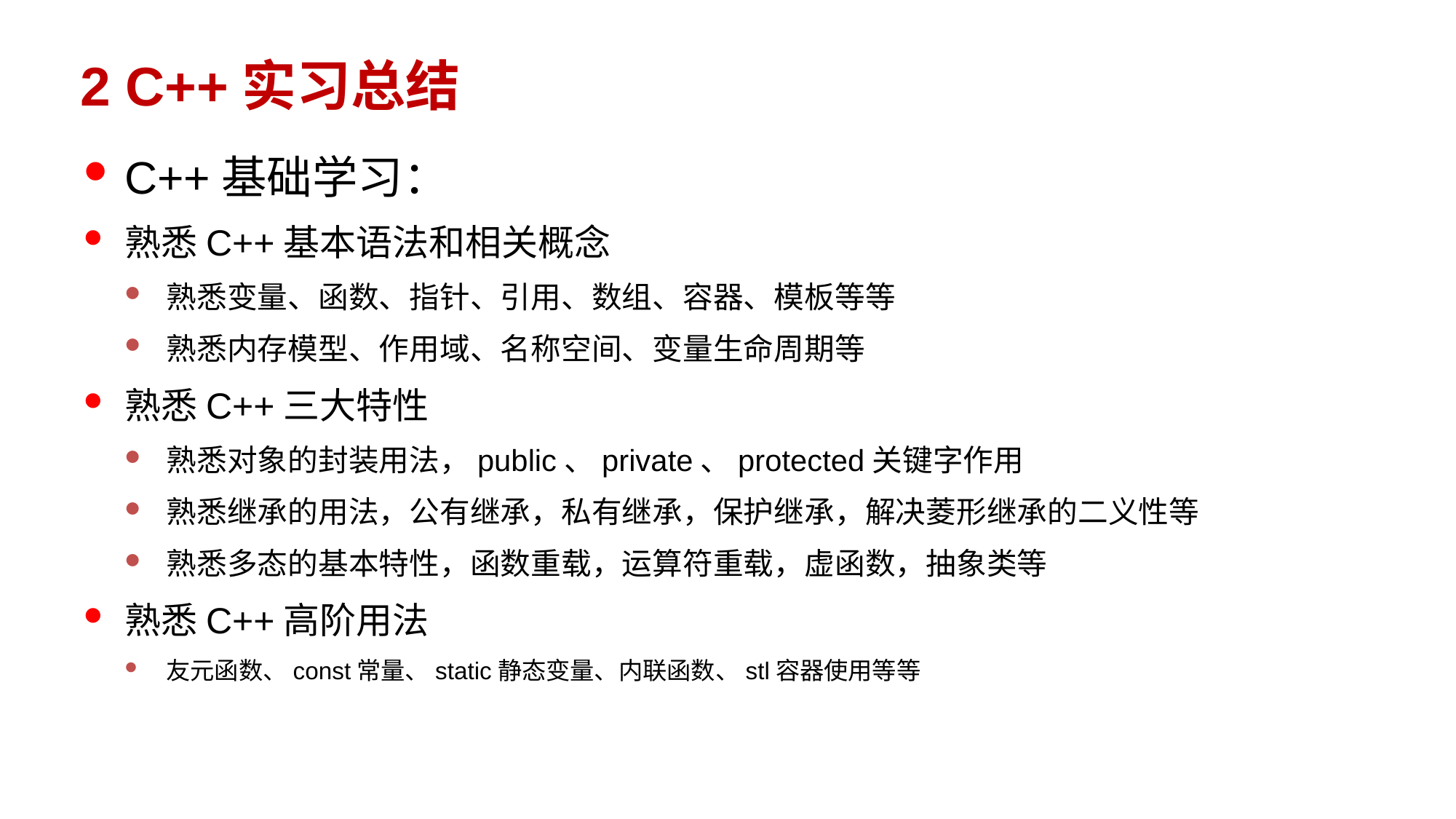

# 2 C++实习总结
C++基础学习：
熟悉C++基本语法和相关概念
熟悉变量、函数、指针、引用、数组、容器、模板等等
熟悉内存模型、作用域、名称空间、变量生命周期等
熟悉C++三大特性
熟悉对象的封装用法，public、private、protected关键字作用
熟悉继承的用法，公有继承，私有继承，保护继承，解决菱形继承的二义性等
熟悉多态的基本特性，函数重载，运算符重载，虚函数，抽象类等
熟悉C++高阶用法
友元函数、const常量、static静态变量、内联函数、stl容器使用等等